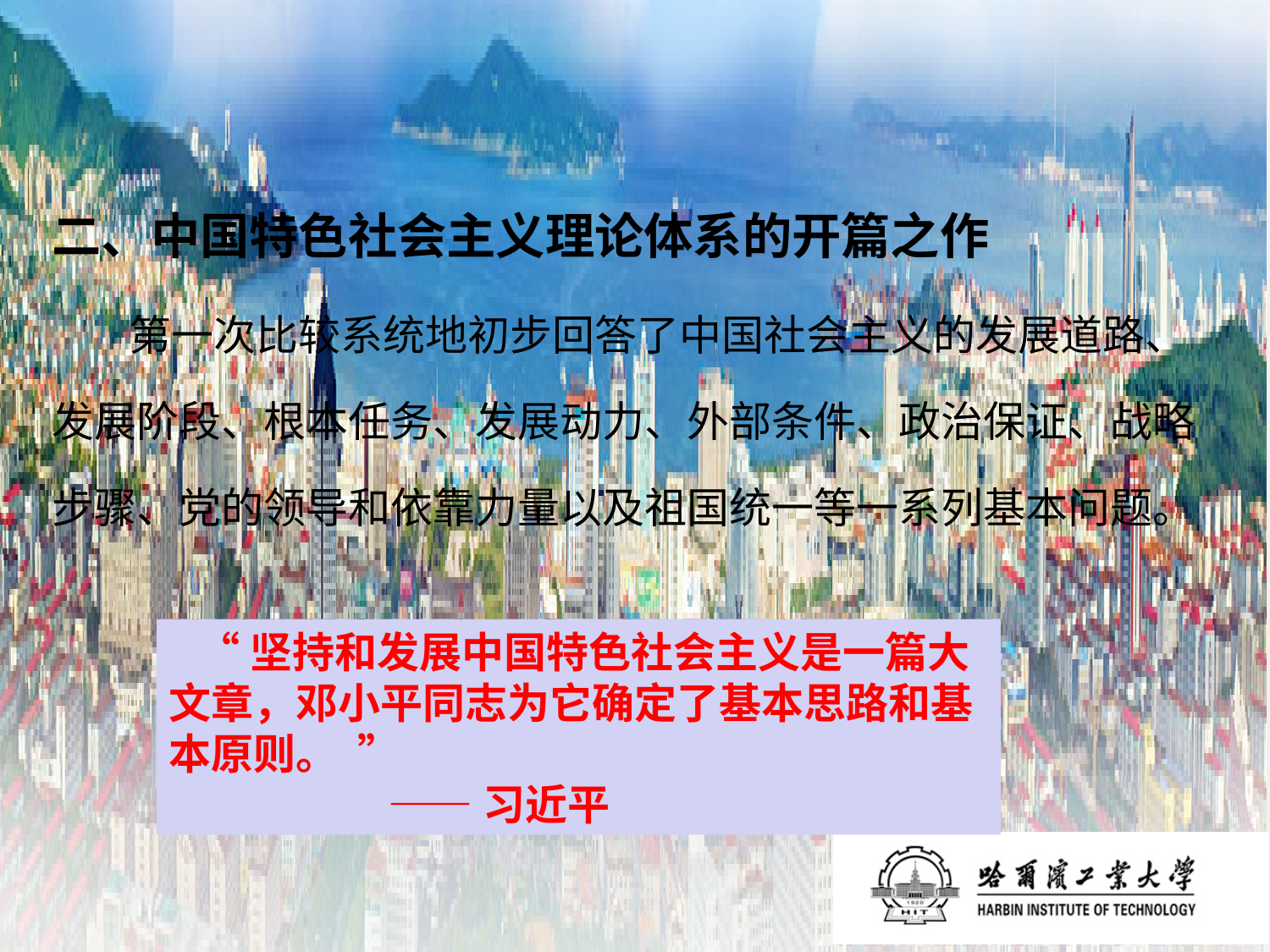

二、中国特色社会主义理论体系的开篇之作
       第一次比较系统地初步回答了中国社会主义的发展道路、发展阶段、根本任务、发展动力、外部条件、政治保证、战略步骤、党的领导和依靠力量以及祖国统一等一系列基本问题。
   “坚持和发展中国特色社会主义是一篇大文章，邓小平同志为它确定了基本思路和基本原则。  ”
                       ——习近平